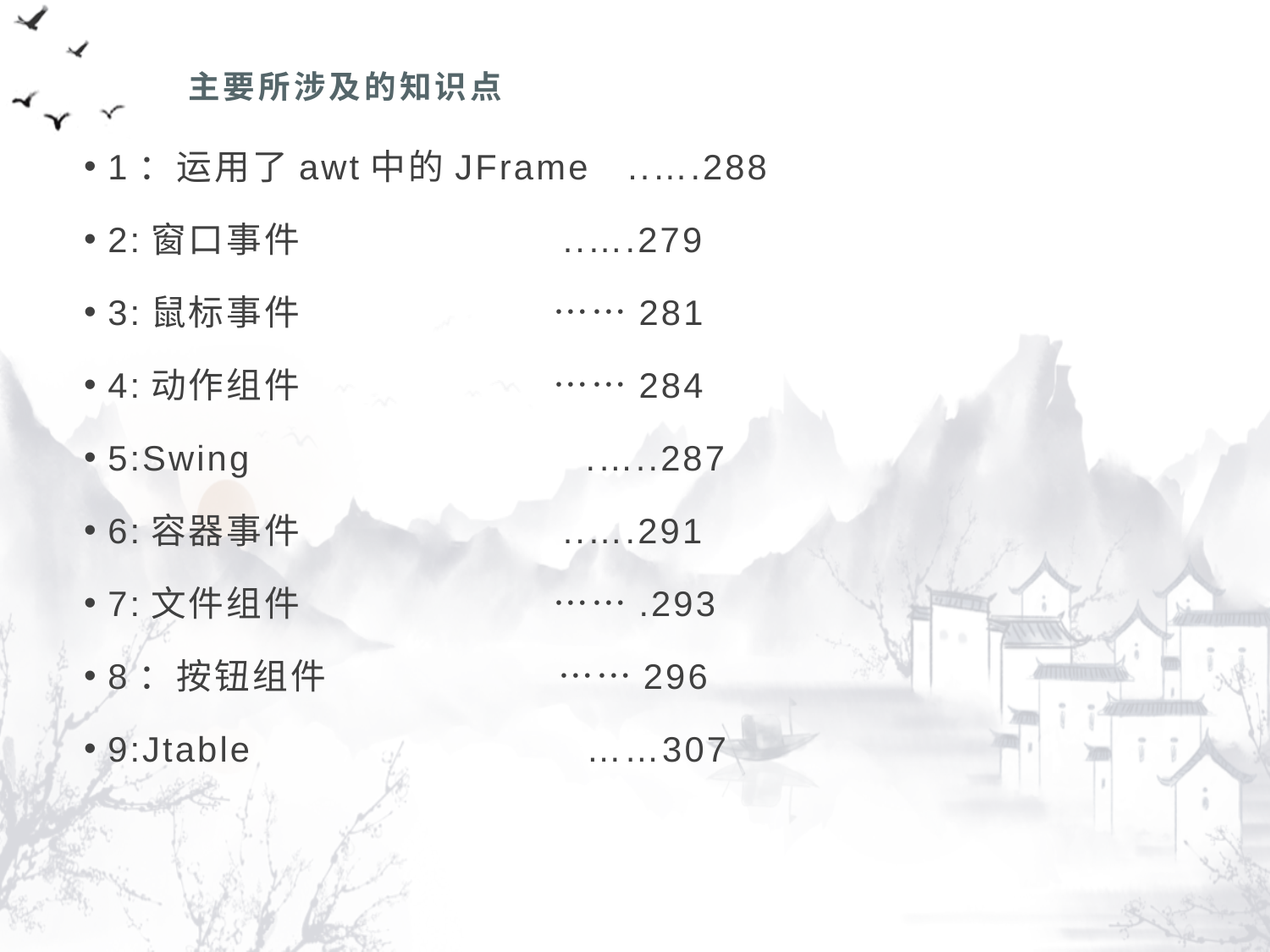

# 主要所涉及的知识点
1：运用了awt中的JFrame   ..….288
2:窗口事件                        ..….279
3:鼠标事件                        ……281
4:动作组件                        ……284
5:Swing                           .…..287
6:容器事件                        ..….291
7:文件组件                        …….293
8：按钮组件                      ……296
9:Jtable                           ……307